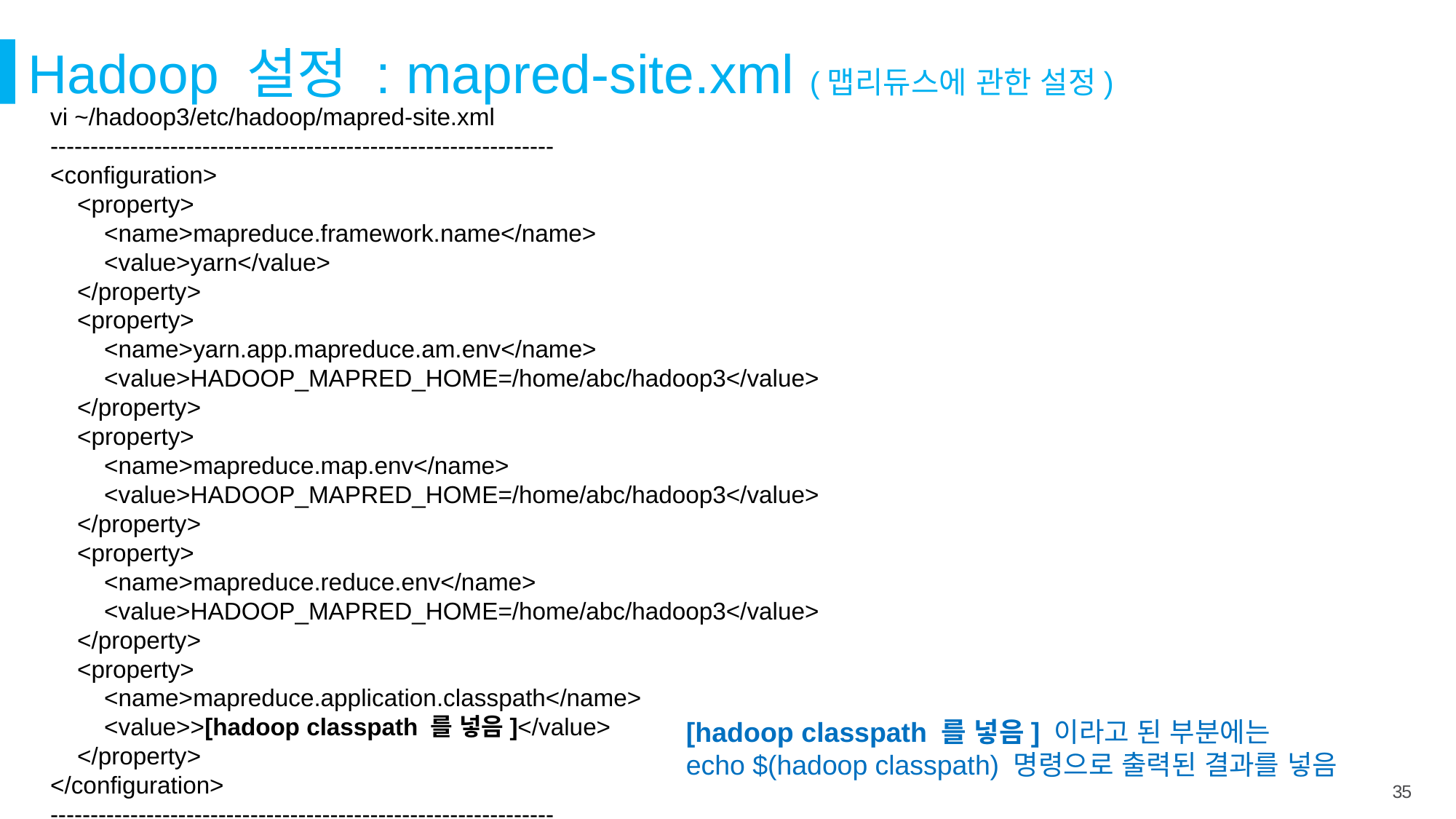

Hadoop 설정 : mapred-site.xml (맵리듀스에 관한 설정)

vi ~/hadoop3/etc/hadoop/mapred-site.xml
---------------------------------------------------------------
<configuration>
    <property>
        <name>mapreduce.framework.name</name>
        <value>yarn</value>
    </property>
    <property>
        <name>yarn.app.mapreduce.am.env</name>
        <value>HADOOP_MAPRED_HOME=/home/abc/hadoop3</value>
    </property>
    <property>
        <name>mapreduce.map.env</name>
        <value>HADOOP_MAPRED_HOME=/home/abc/hadoop3</value>
    </property>
    <property>
        <name>mapreduce.reduce.env</name>
        <value>HADOOP_MAPRED_HOME=/home/abc/hadoop3</value>
    </property>
    <property>
        <name>mapreduce.application.classpath</name>
        <value>>[hadoop classpath 를 넣음]</value>
    </property>
</configuration>
---------------------------------------------------------------
[hadoop classpath 를 넣음] 이라고 된 부분에는
echo $(hadoop classpath) 명령으로 출력된 결과를 넣음